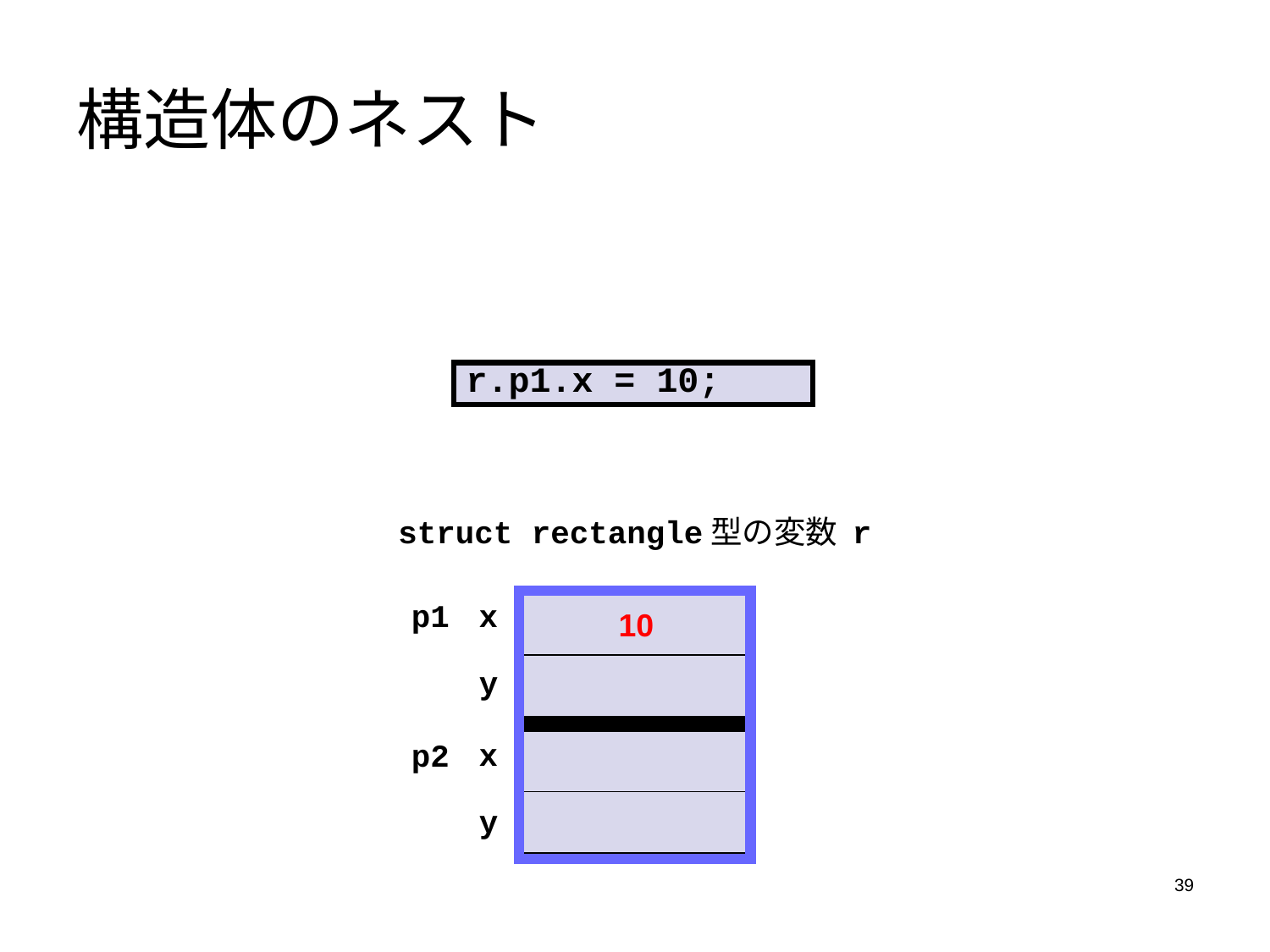

# 構造体のネスト
r.p1.x = 10;
struct rectangle型の変数 r
x
p1

10

y

x
p2

y
39